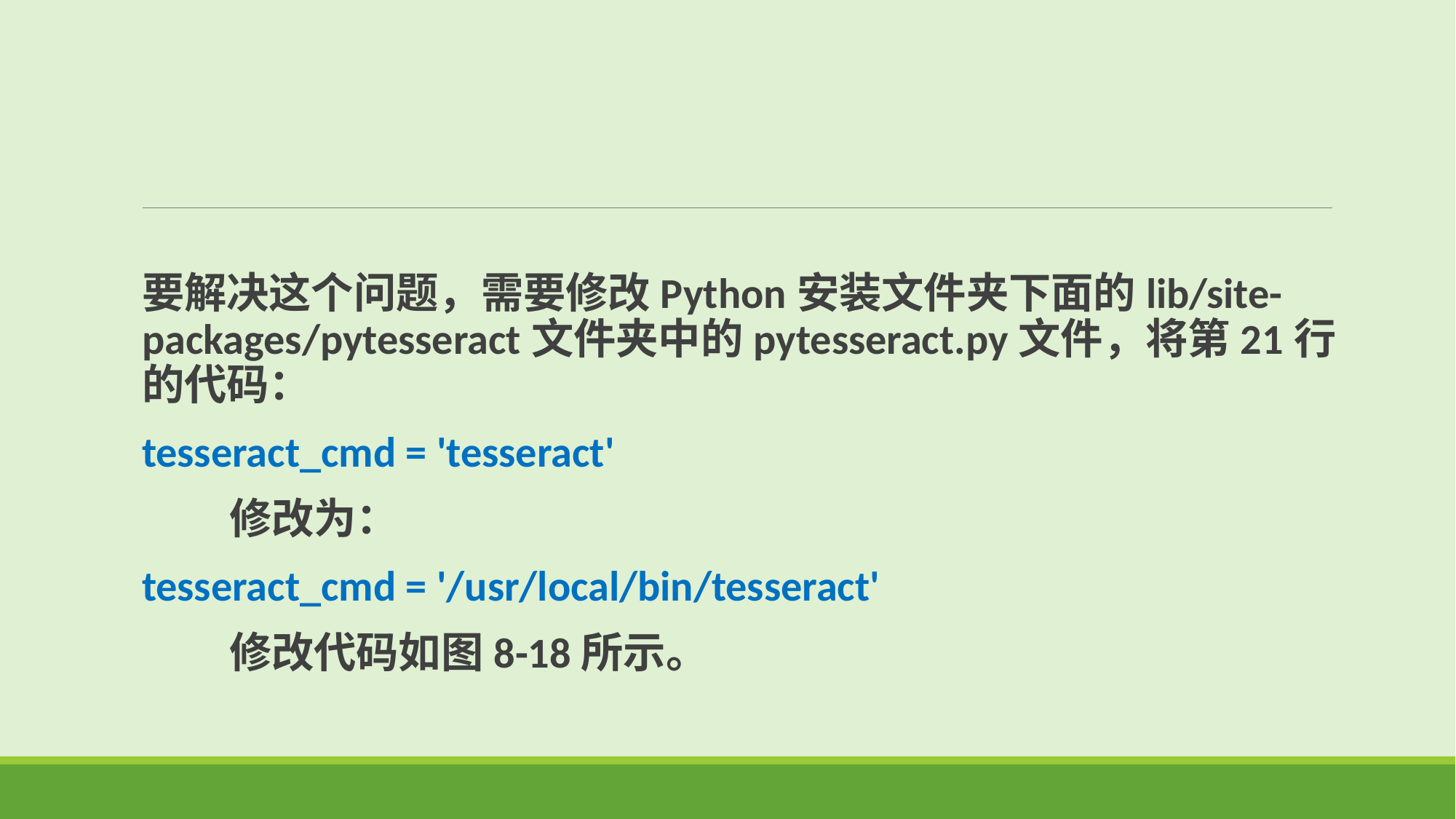

要解决这个问题，需要修改Python安装文件夹下面的lib/site-packages/pytesseract文件夹中的pytesseract.py文件，将第21行的代码：
tesseract_cmd = 'tesseract'
        修改为：
tesseract_cmd = '/usr/local/bin/tesseract'
        修改代码如图8-18所示。